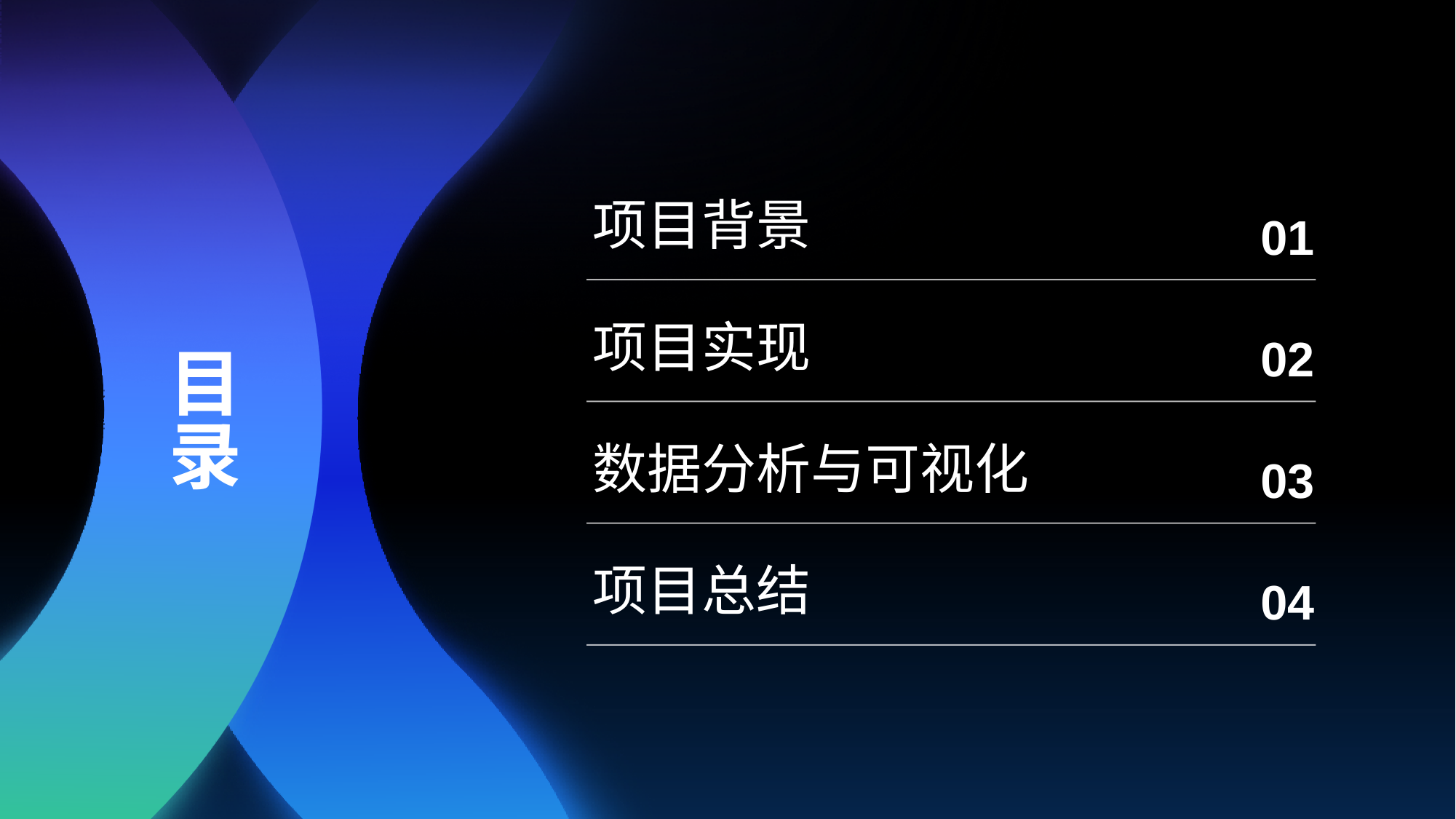

# 目录
项目背景
01

项目实现
02

数据分析与可视化
03

项目总结
04